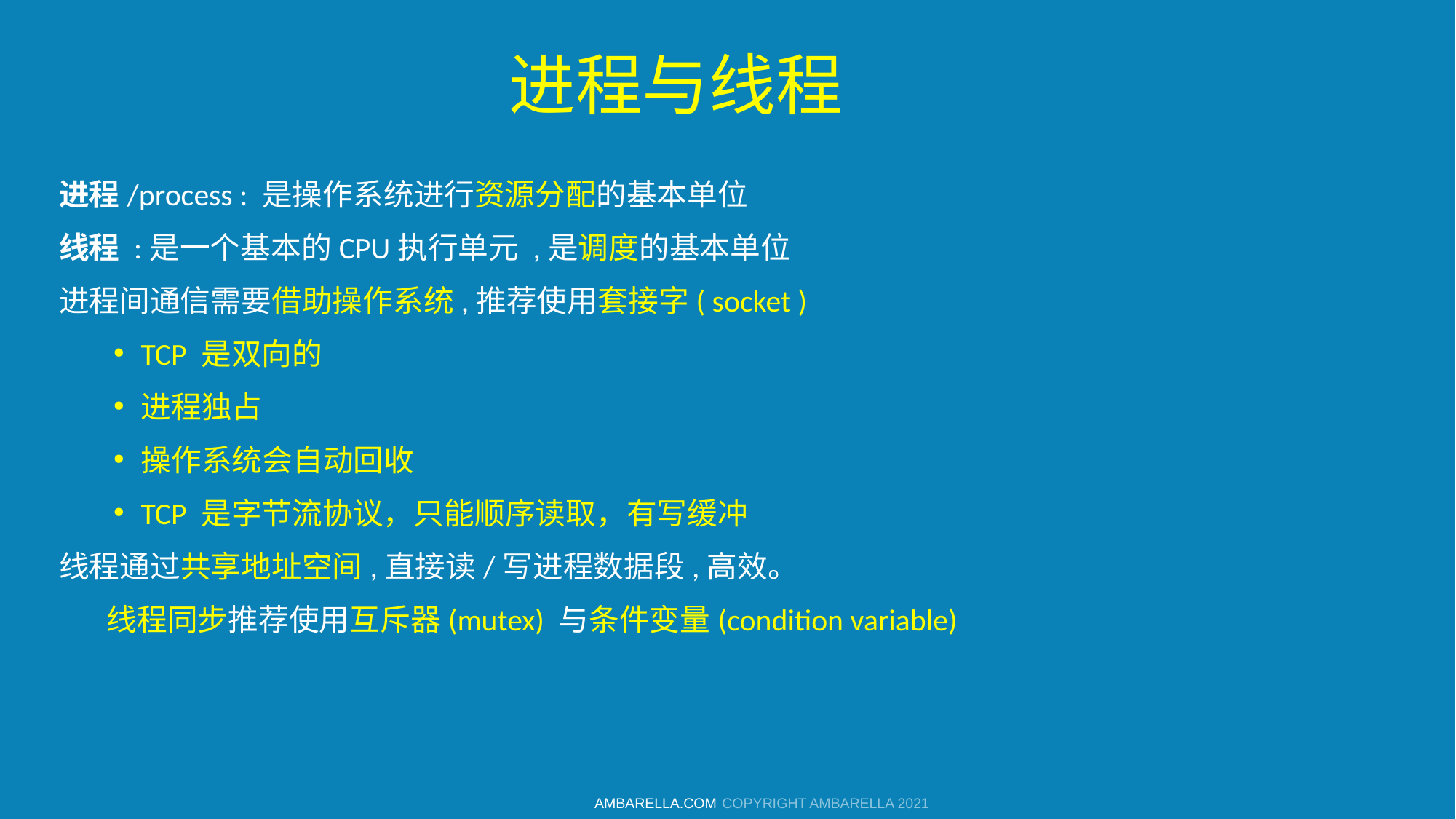

# 进程与线程
进程/process : 是操作系统进行资源分配的基本单位
线程 :是一个基本的CPU执行单元 ,是调度的基本单位
进程间通信需要借助操作系统,推荐使用套接字( socket )
TCP 是双向的
进程独占
操作系统会自动回收
TCP 是字节流协议，只能顺序读取，有写缓冲
线程通过共享地址空间,直接读/写进程数据段,高效。
      线程同步推荐使用互斥器(mutex) 与条件变量(condition variable)